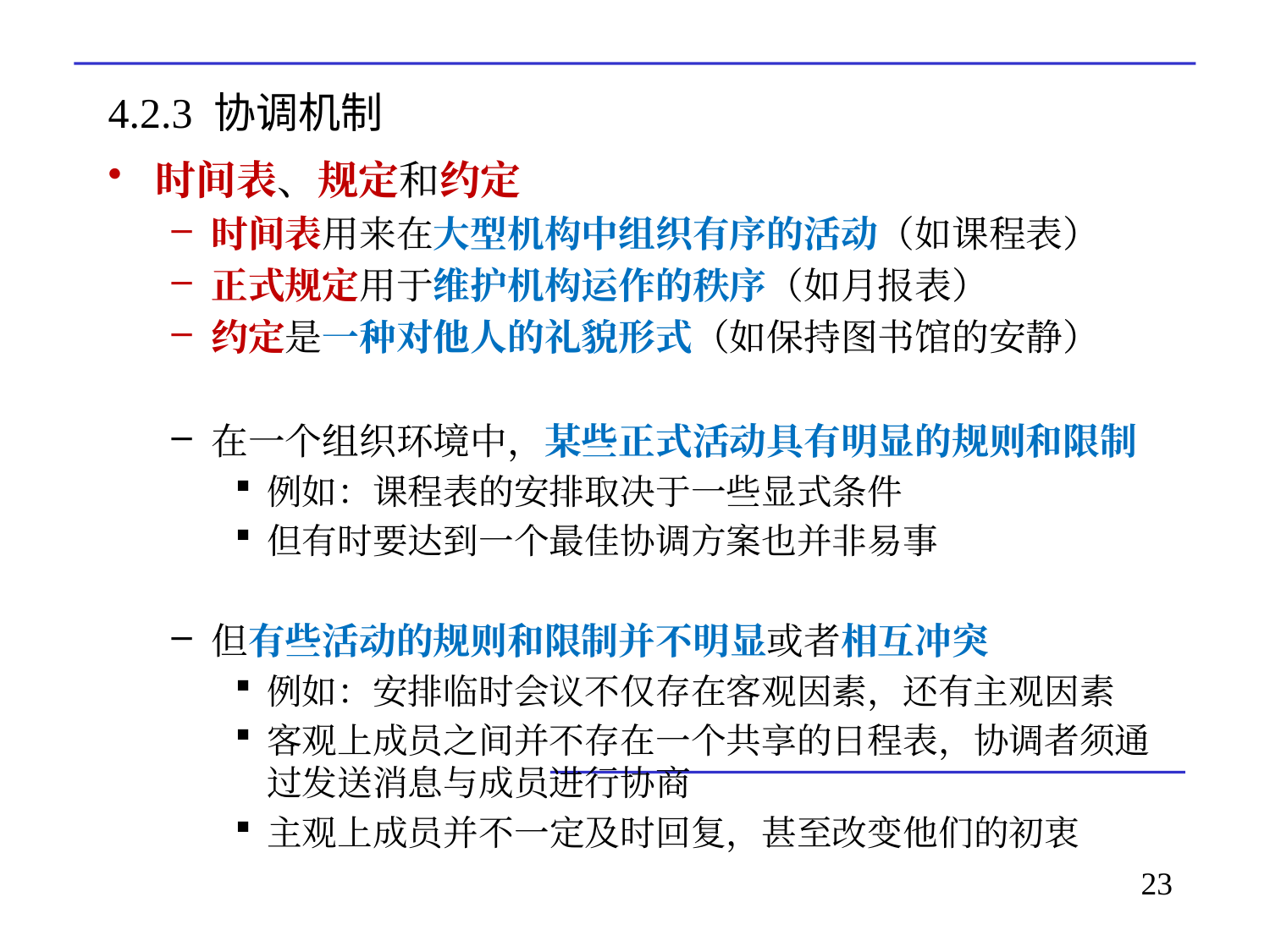

# 4.2.3 协调机制
时间表、规定和约定
时间表用来在大型机构中组织有序的活动（如课程表）
正式规定用于维护机构运作的秩序（如月报表）
约定是一种对他人的礼貌形式（如保持图书馆的安静）

在一个组织环境中，某些正式活动具有明显的规则和限制
例如：课程表的安排取决于一些显式条件
但有时要达到一个最佳协调方案也并非易事

但有些活动的规则和限制并不明显或者相互冲突
例如：安排临时会议不仅存在客观因素，还有主观因素
客观上成员之间并不存在一个共享的日程表，协调者须通过发送消息与成员进行协商
主观上成员并不一定及时回复，甚至改变他们的初衷
23